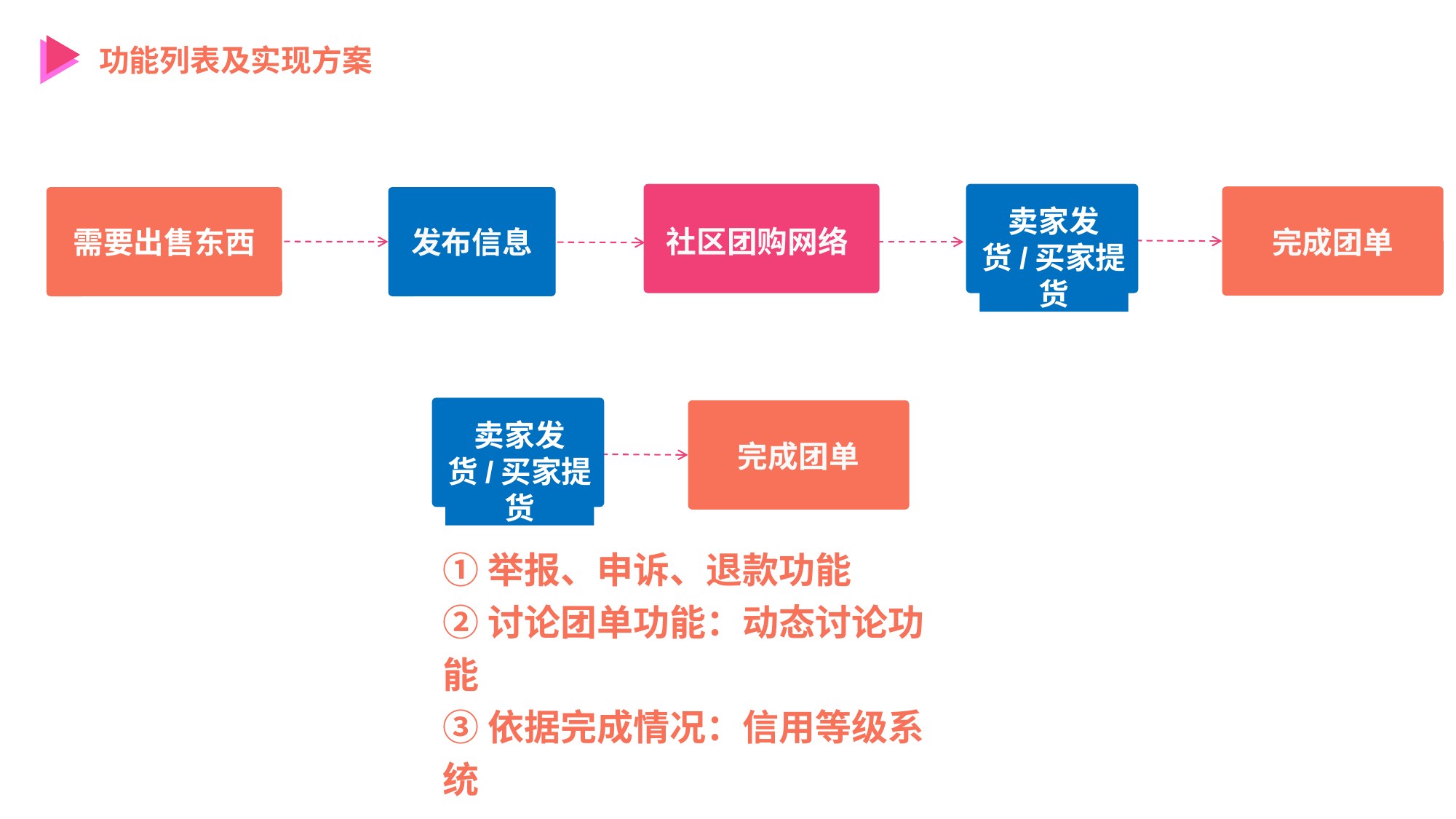

功能列表及实现方案

社区团购网络

卖家发货/买家提货

需要出售东西

发布信息
完成团单

卖家发货/买家提货

完成团单
①举报、申诉、退款功能
②讨论团单功能：动态讨论功能
③依据完成情况：信用等级系统